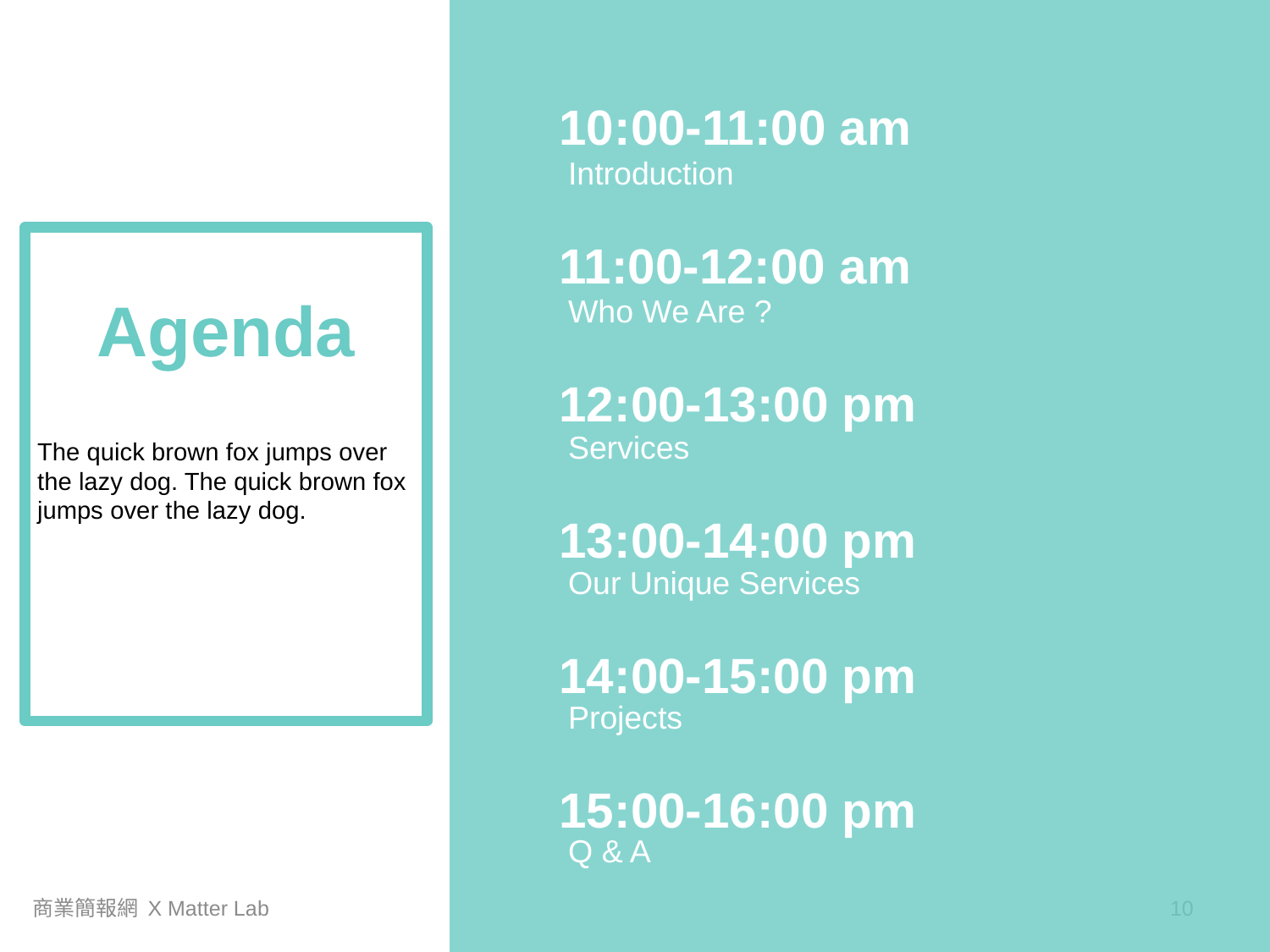

10:00-11:00 am
Introduction

11:00-12:00 am
Who We Are ?
Agenda
12:00-13:00 pm
Services
The quick brown fox jumps over the lazy dog. The quick brown fox jumps over the lazy dog.
13:00-14:00 pm
Our Unique Services
14:00-15:00 pm
Projects
15:00-16:00 pm
Q & A
商業簡報網 X Matter Lab
10